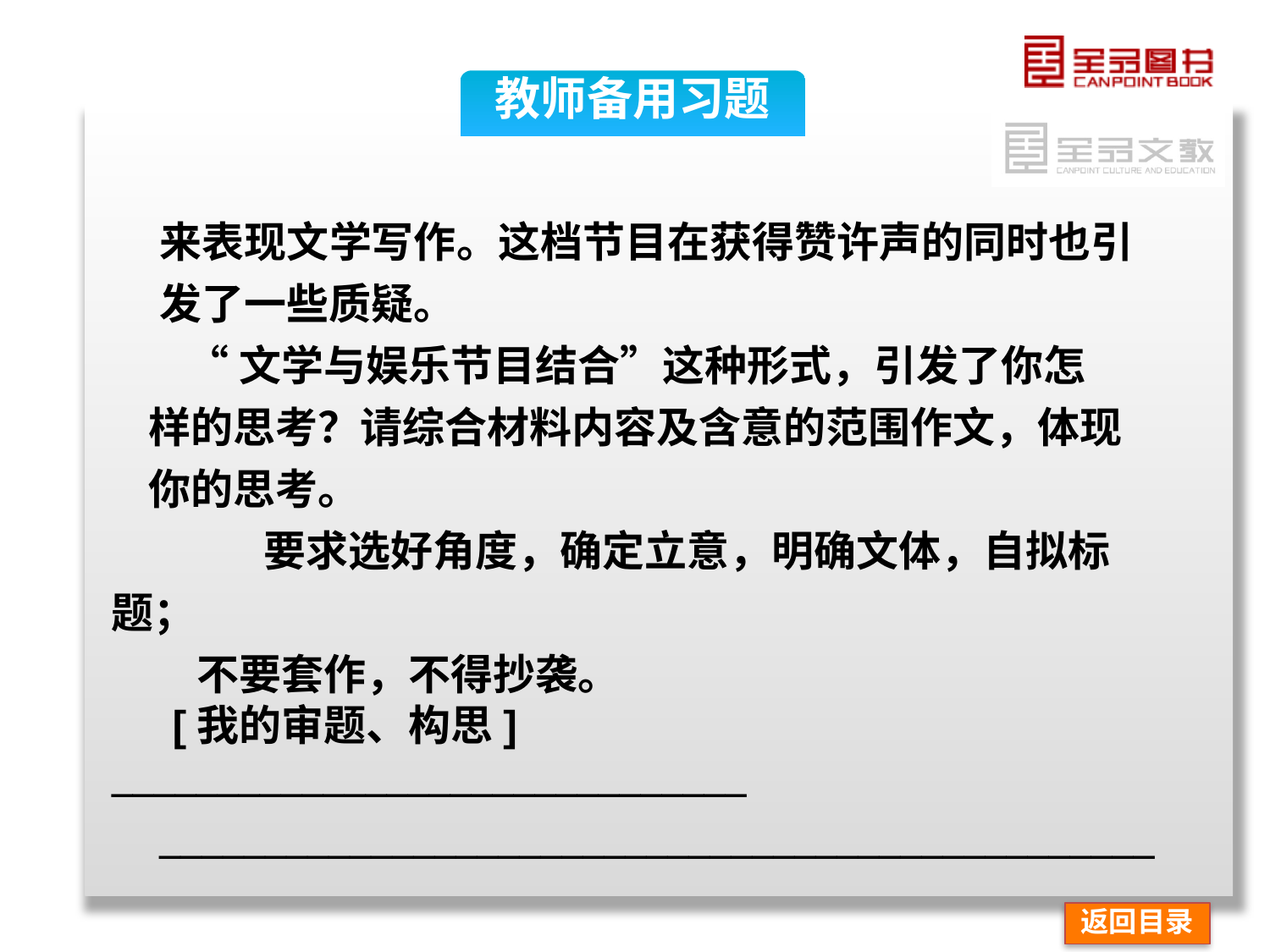

教师备用习题
    来表现文学写作。这档节目在获得赞许声的同时也引
    发了一些质疑。
    “文学与娱乐节目结合”这种形式，引发了你怎
样的思考？请综合材料内容及含意的范围作文，体现
你的思考。
           要求选好角度，确定立意，明确文体，自拟标题；
    不要套作，不得抄袭。
  [我的审题、构思] ______________________________
 _______________________________________________
返回目录